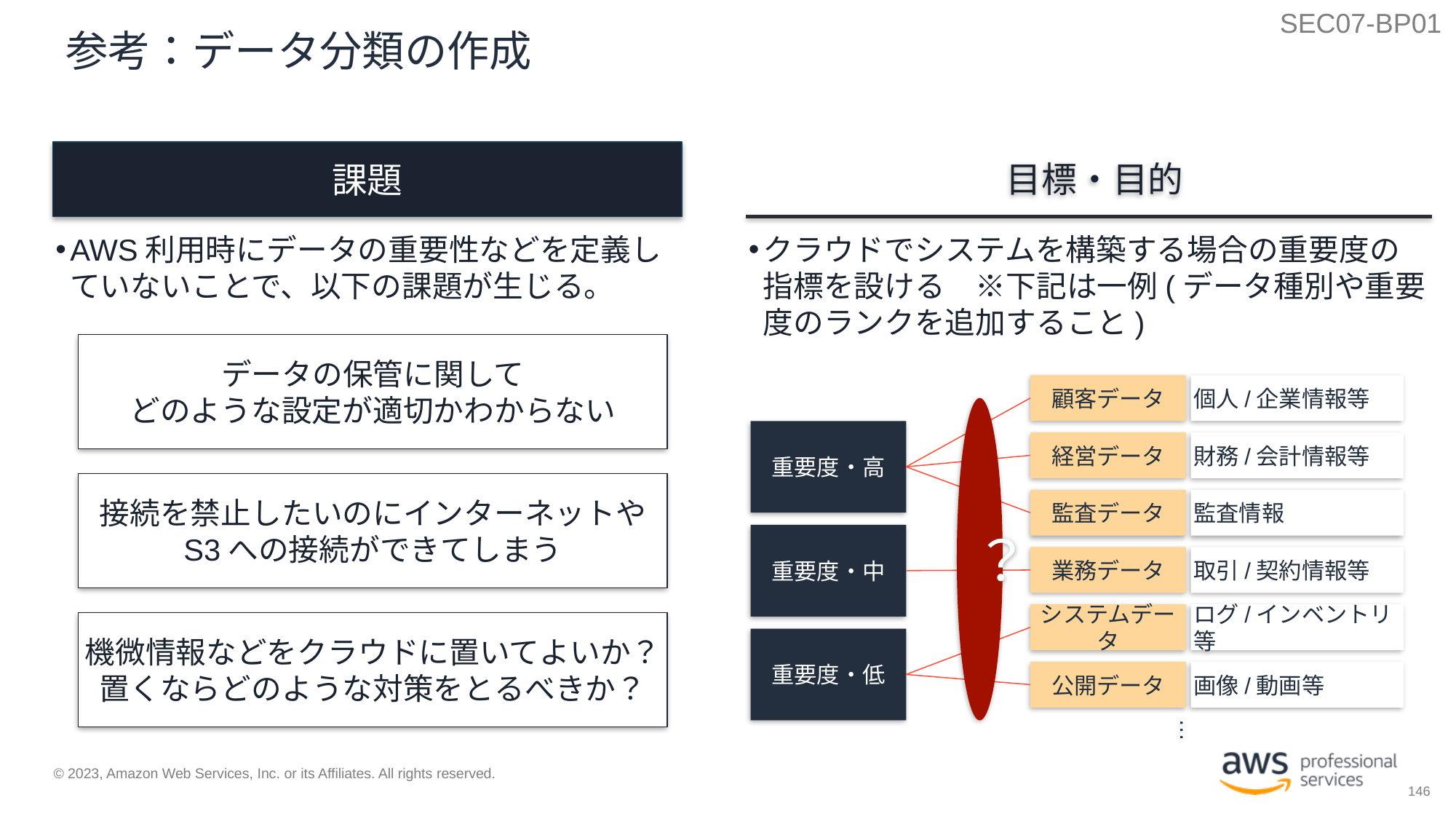

SEC07-BP01
# 参考：データ分類の作成
目標・目的
課題
AWS利用時にデータの重要性などを定義していないことで、以下の課題が生じる。
クラウドでシステムを構築する場合の重要度の指標を設ける　※下記は一例(データ種別や重要度のランクを追加すること)
データの保管に関して
どのような設定が適切かわからない
顧客データ
個人/企業情報等
？
重要度・高
経営データ
財務/会計情報等
接続を禁止したいのにインターネットや
S3への接続ができてしまう
監査データ
監査情報
重要度・中
業務データ
取引/契約情報等
システムデータ
ログ/インベントリ等
機微情報などをクラウドに置いてよいか？置くならどのような対策をとるべきか？
重要度・低
公開データ
画像/動画等
…